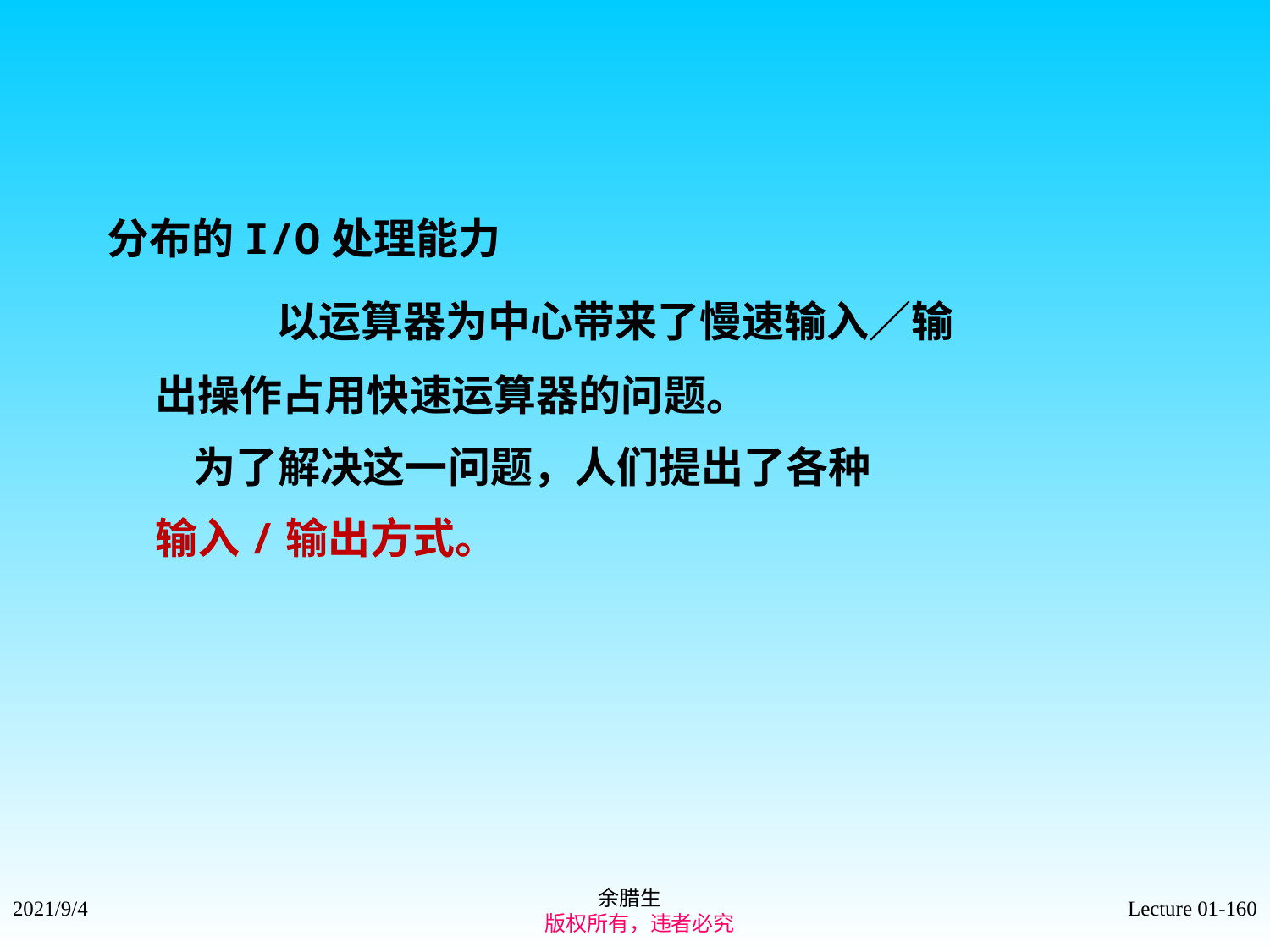

分布的I/O处理能力
              以运算器为中心带来了慢速输入／输
    出操作占用快速运算器的问题。
        为了解决这一问题，人们提出了各种
    输入/输出方式。

余腊生
 版权所有，违者必究
2021/9/4
Lecture 01-160